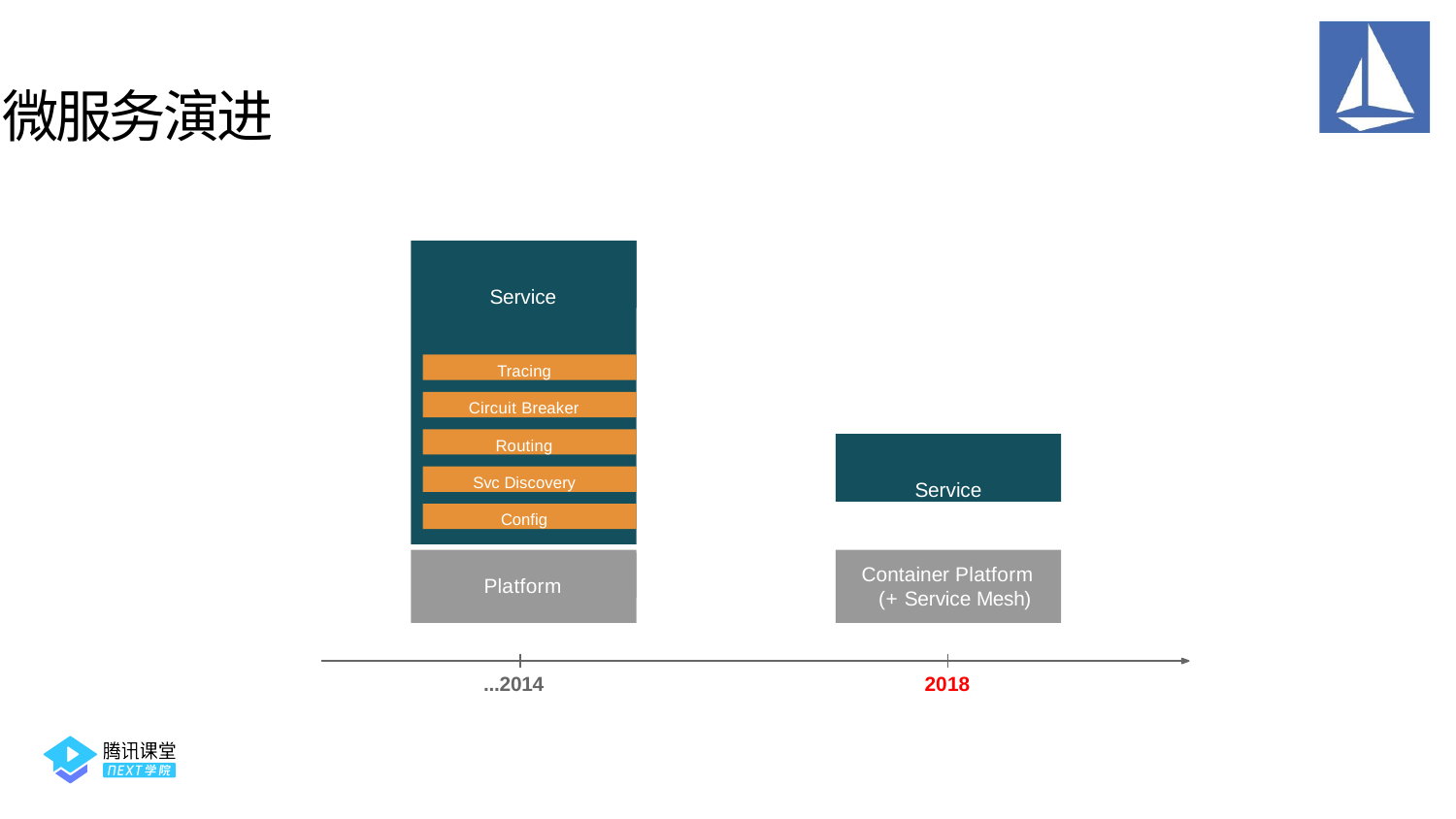

微服务演进

Service
Tracing
Circuit Breaker
Routing

Service
Svc Discovery
Config

Platform
Container Platform  (+ Service Mesh)

...2014
2018